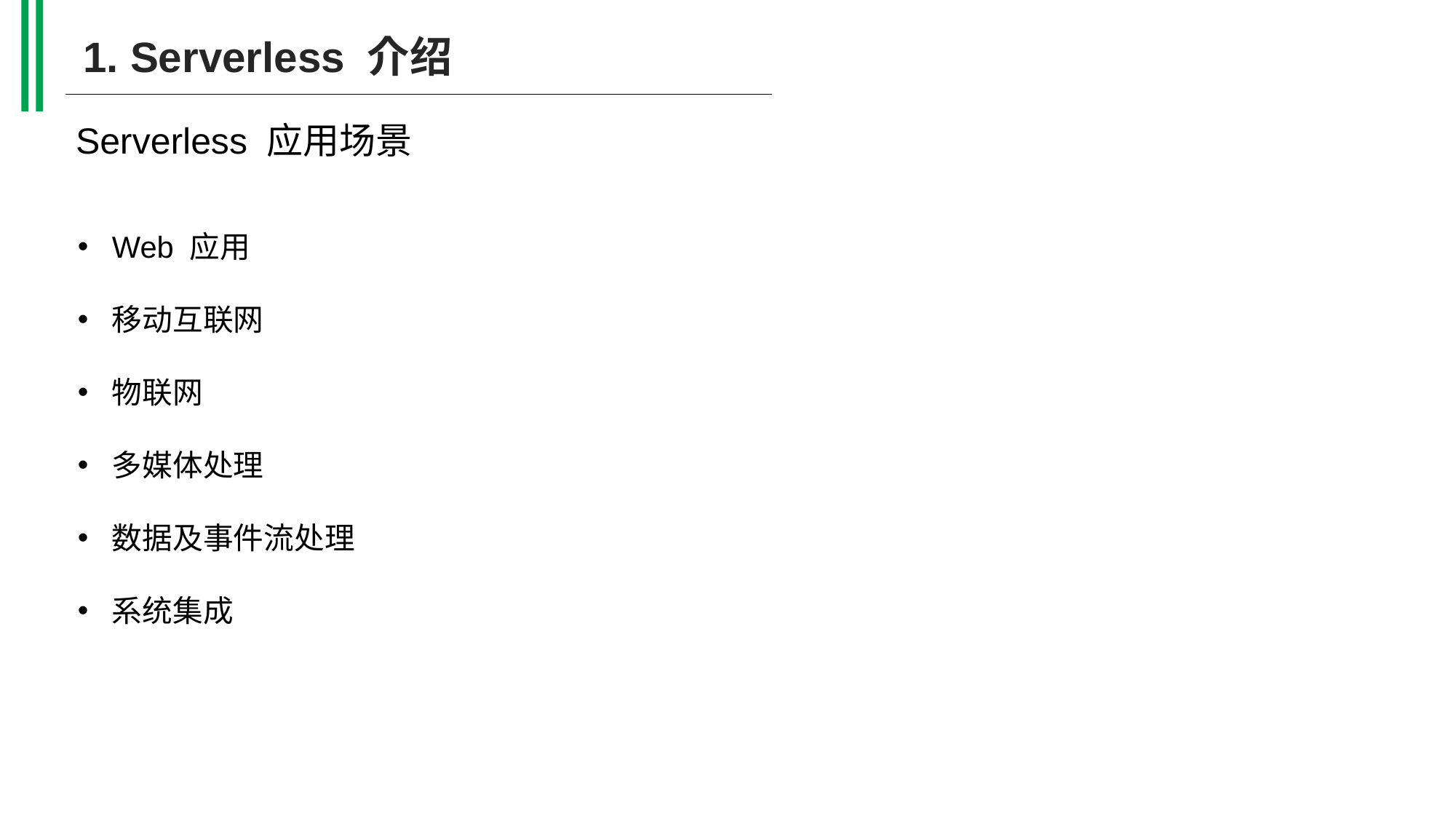

1. Serverless 介绍
Serverless 应用场景
Web 应用
移动互联网
物联网
多媒体处理
数据及事件流处理
系统集成